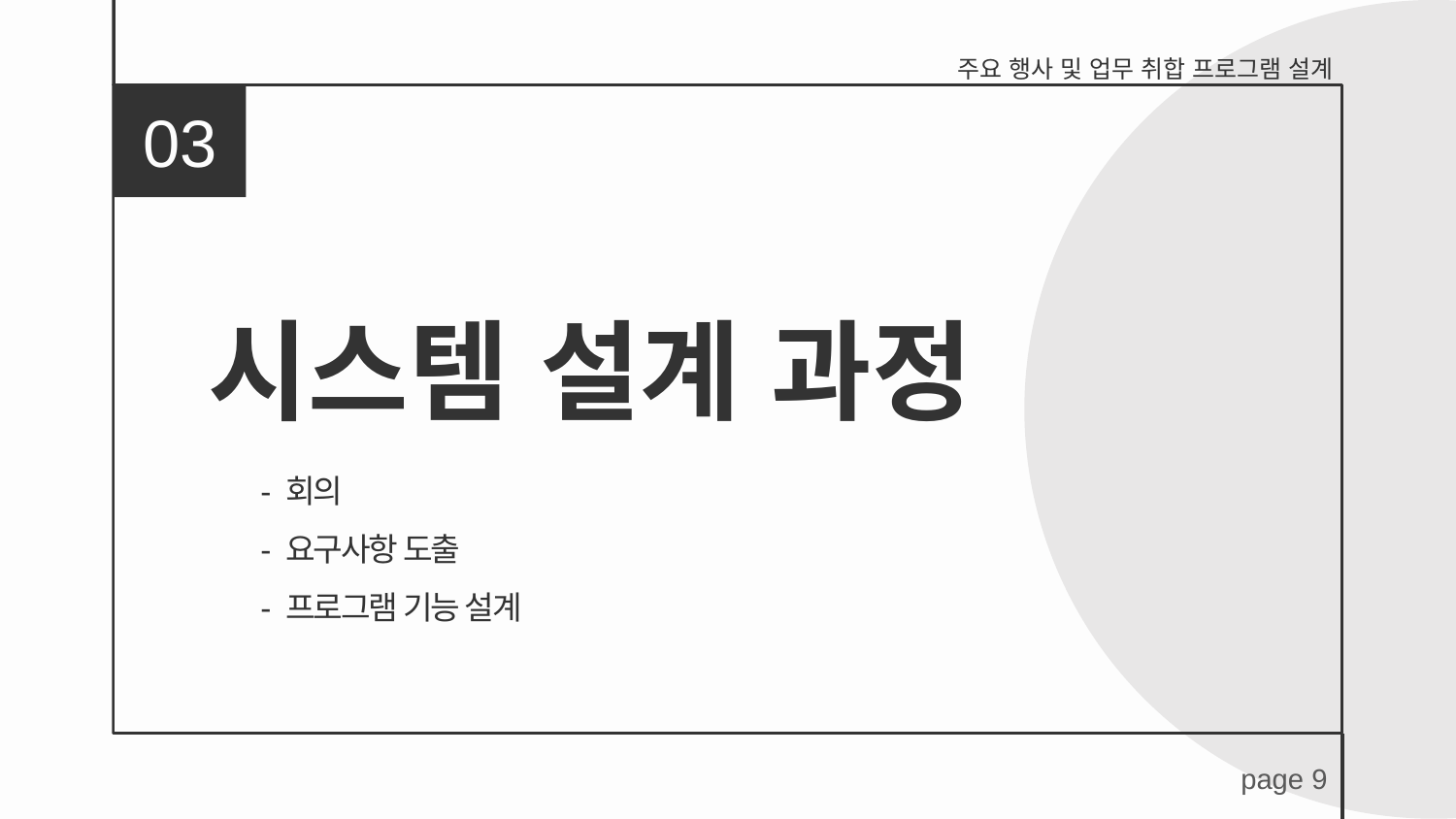

주요 행사 및 업무 취합 프로그램 설계
03
# 시스템 설계 과정
- 회의
- 요구사항 도출
- 프로그램 기능 설계
page 9